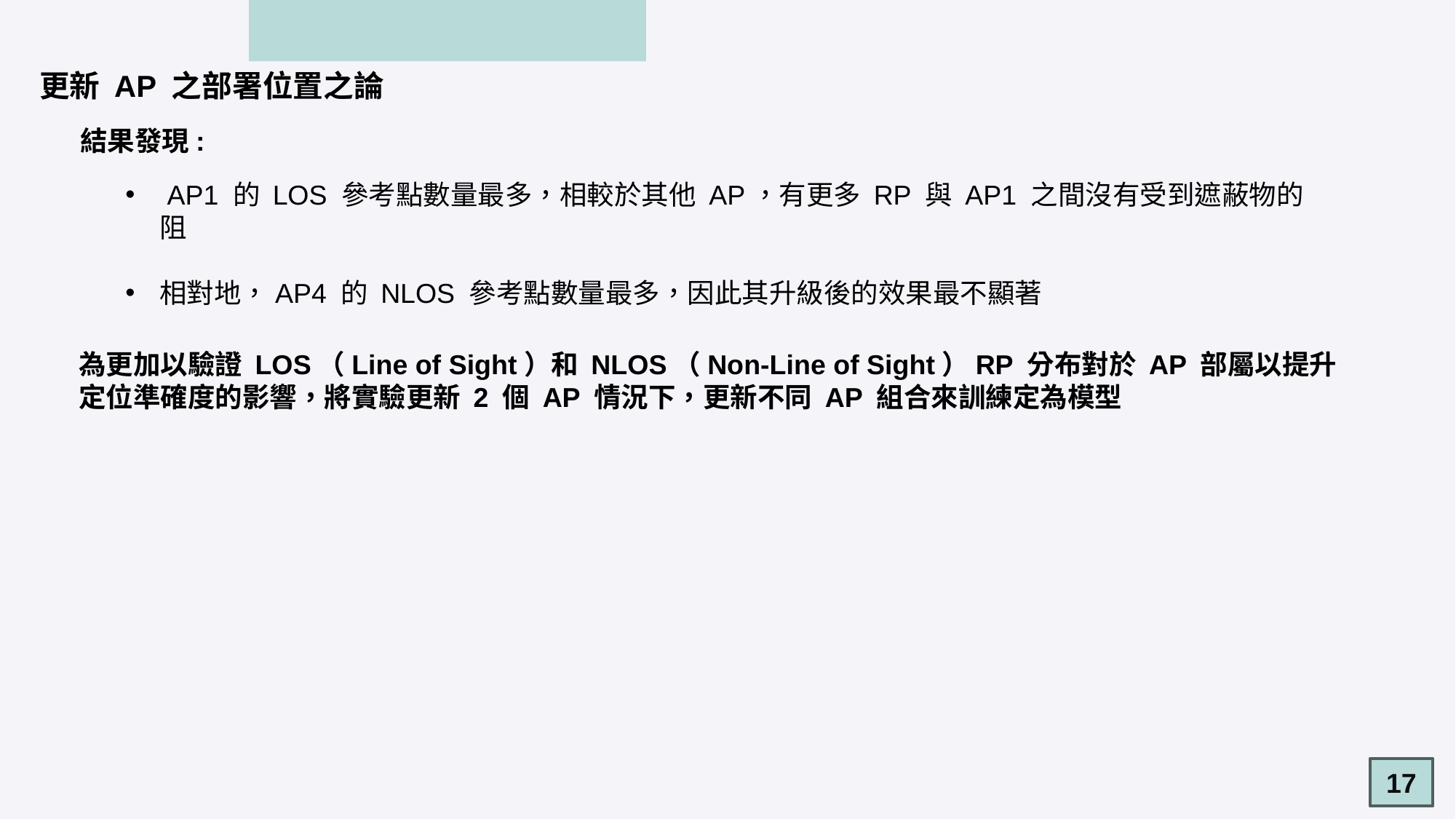

更新 AP 之部署位置之論
結果發現:
 AP1 的 LOS 參考點數量最多，相較於其他 AP，有更多 RP 與 AP1 之間沒有受到遮蔽物的阻

相對地，AP4 的 NLOS 參考點數量最多，因此其升級後的效果最不顯著
為更加以驗證 LOS（Line of Sight）和 NLOS（Non-Line of Sight）RP 分布對於 AP 部屬以提升定位準確度的影響，將實驗更新 2 個 AP 情況下，更新不同 AP 組合來訓練定為模型
17